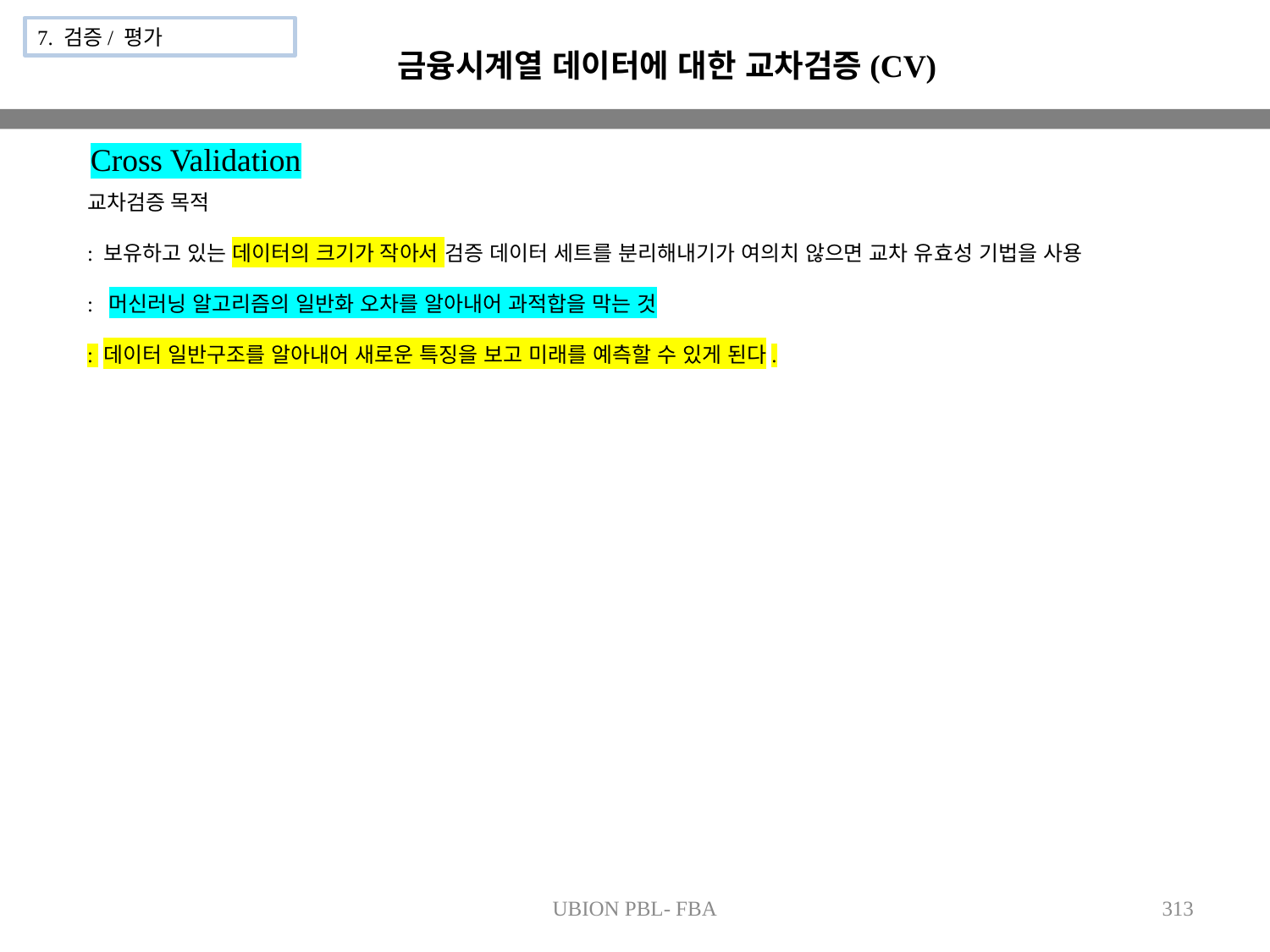

7. 검증/ 평가
금융시계열 데이터에 대한 교차검증(CV)

 Cross Validation
교차검증 목적

: 보유하고 있는 데이터의 크기가 작아서 검증 데이터 세트를 분리해내기가 여의치 않으면 교차 유효성 기법을 사용

:  머신러닝 알고리즘의 일반화 오차를 알아내어 과적합을 막는 것

: 데이터 일반구조를 알아내어 새로운 특징을 보고 미래를 예측할 수 있게 된다.

UBION PBL- FBA
313